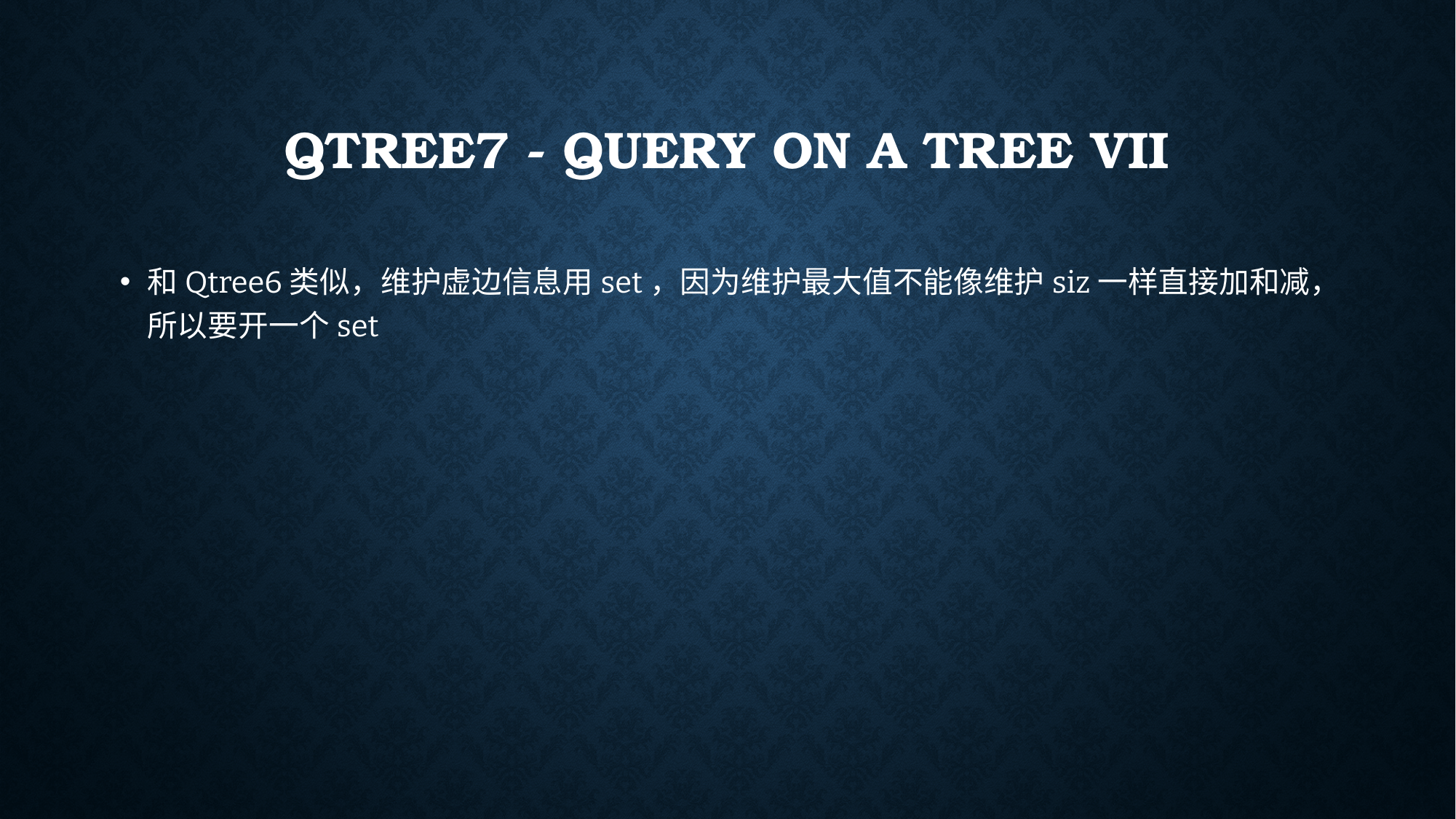

# QTREE7 - Query on a tree VII
和Qtree6类似，维护虚边信息用set，因为维护最大值不能像维护siz一样直接加和减，所以要开一个set